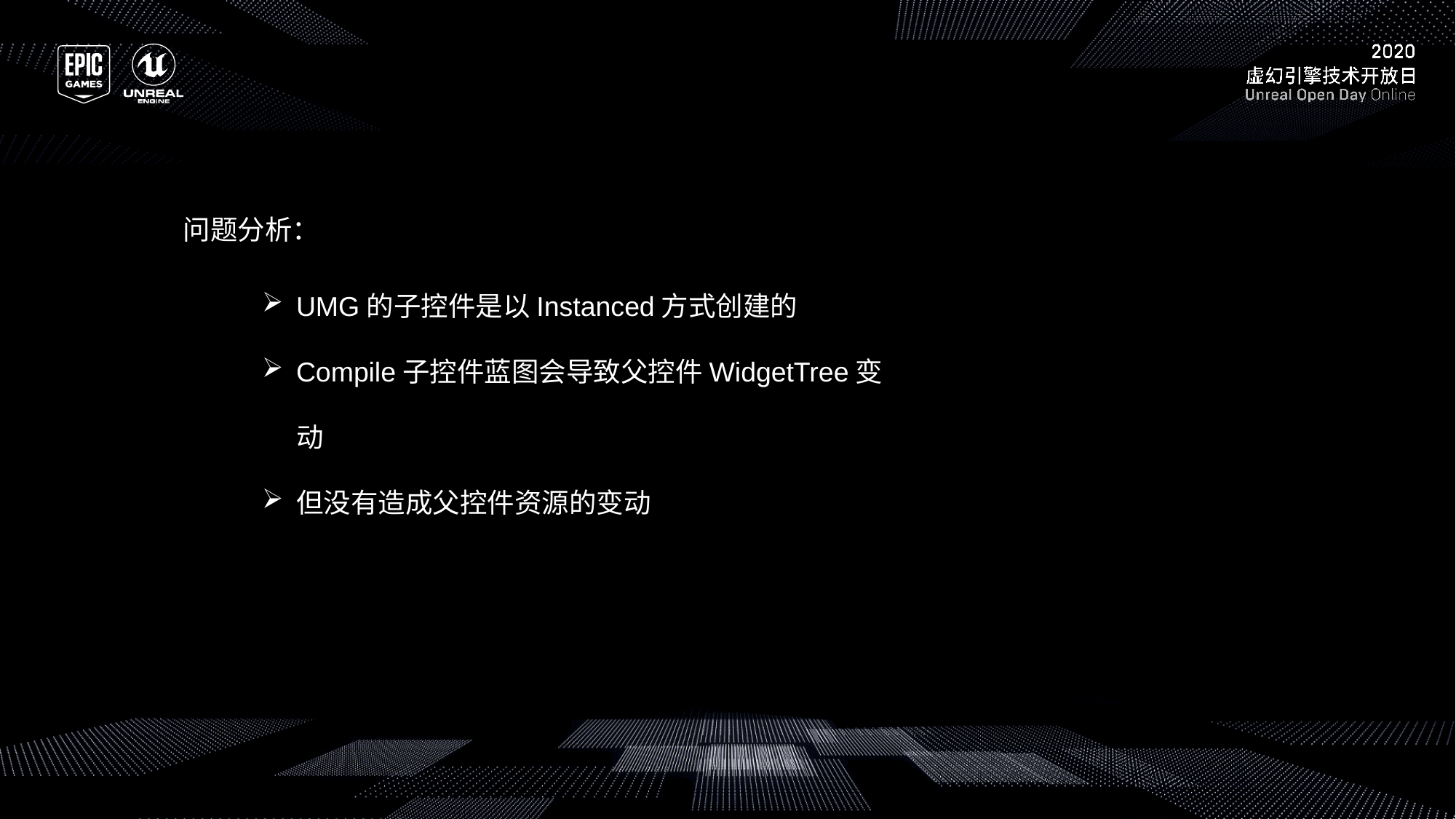

问题分析：
UMG的子控件是以Instanced方式创建的
Compile子控件蓝图会导致父控件WidgetTree变动
但没有造成父控件资源的变动